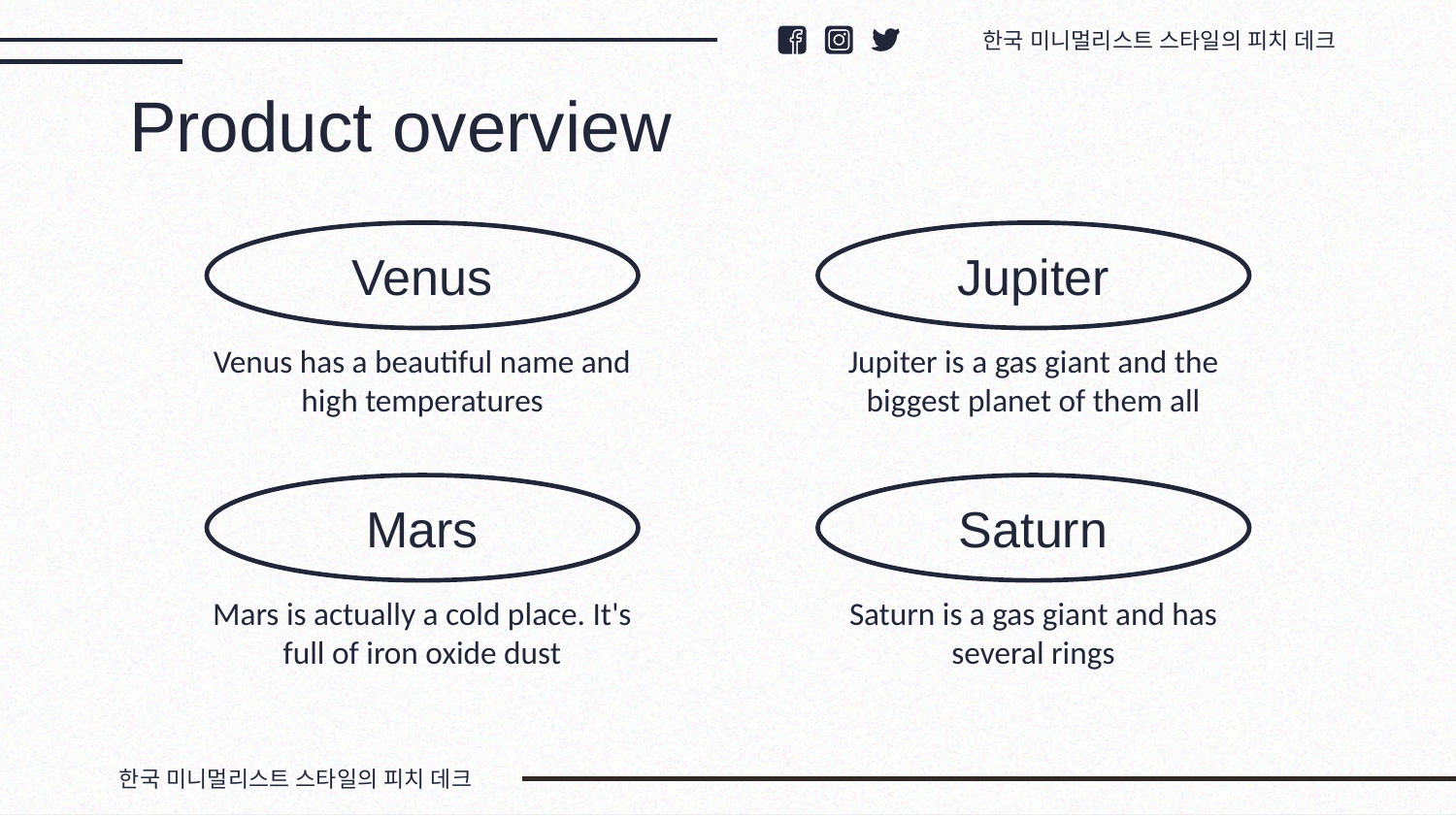

한국 미니멀리스트 스타일의 피치 데크

Product overview

# Venus
Jupiter
Venus has a beautiful name and high temperatures
Jupiter is a gas giant and the biggest planet of them all

Mars
Saturn
Mars is actually a cold place. It's full of iron oxide dust
Saturn is a gas giant and has several rings
한국 미니멀리스트 스타일의 피치 데크